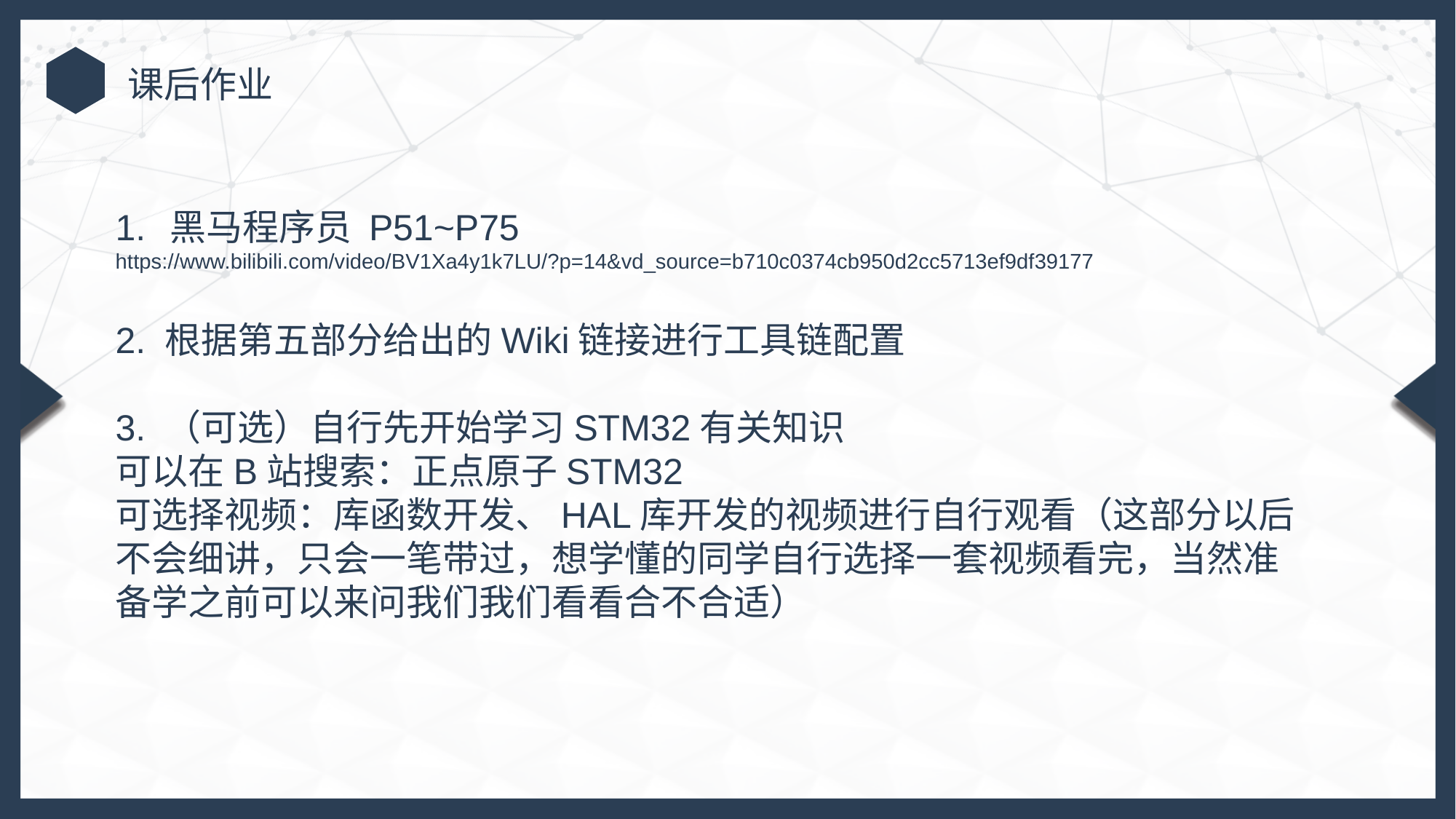

课后作业
黑马程序员 P51~P75
https://www.bilibili.com/video/BV1Xa4y1k7LU/?p=14&vd_source=b710c0374cb950d2cc5713ef9df39177

2. 根据第五部分给出的Wiki链接进行工具链配置

3. （可选）自行先开始学习STM32有关知识
可以在B站搜索：正点原子STM32
可选择视频：库函数开发、HAL库开发的视频进行自行观看（这部分以后不会细讲，只会一笔带过，想学懂的同学自行选择一套视频看完，当然准备学之前可以来问我们我们看看合不合适）
行业PPT模板http://www.1ppt.com/hangye/